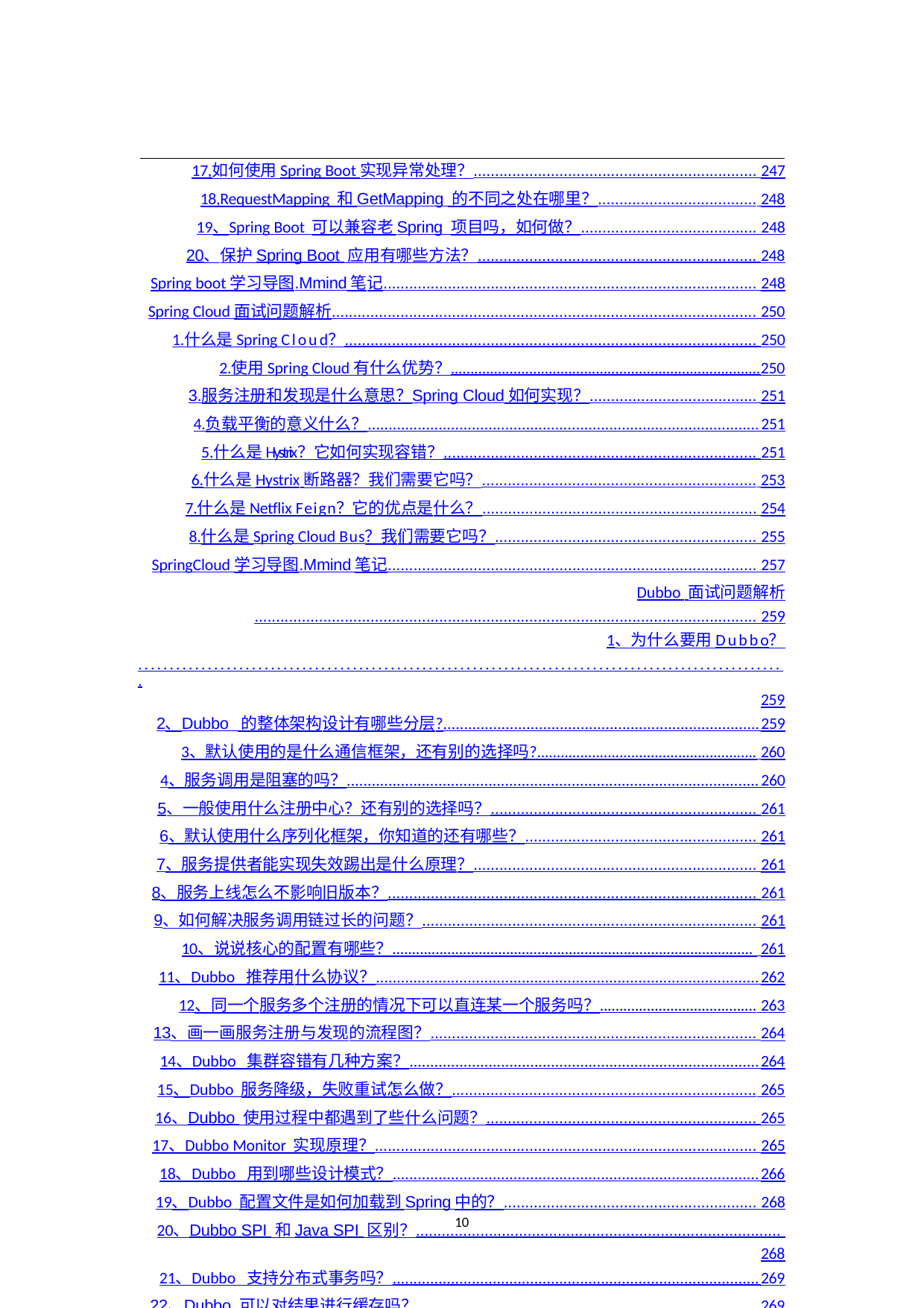

17,如何使用 Spring Boot 实现异常处理？.................................................................. 247
18,RequestMapping  和 GetMapping  的不同之处在哪里？..................................... 248
19、Spring Boot  可以兼容老 Spring  项目吗，如何做？......................................... 248
20、保护 Spring Boot  应用有哪些方法？................................................................. 248
Spring boot 学习导图.Mmind 笔记....................................................................................... 248
Spring Cloud 面试问题解析................................................................................................... 250
1.什么是 Spring Cloud？................................................................................................ 250
2.使用 Spring Cloud 有什么优势？...............................................................................250
3.服务注册和发现是什么意思？Spring Cloud 如何实现？....................................... 251
4.负载平衡的意义什么？..............................................................................................251
5.什么是 Hystrix？它如何实现容错？......................................................................... 251
6.什么是 Hystrix 断路器？我们需要它吗？................................................................ 253
7.什么是 Netflix Feign？它的优点是什么？................................................................ 254
8.什么是 Spring Cloud Bus？我们需要它吗？............................................................. 255
SpringCloud 学习导图.Mmind 笔记...................................................................................... 257
Dubbo  面试问题解析..................................................................................................................... 259
1、为什么要用 Dubbo？.......................................................................................................259
2、Dubbo   的整体架构设计有哪些分层?............................................................................259
3、默认使用的是什么通信框架，还有别的选择吗?........................................................ 260
4、服务调用是阻塞的吗？...................................................................................................260
5、一般使用什么注册中心？还有别的选择吗？.............................................................. 261
6、默认使用什么序列化框架，你知道的还有哪些？...................................................... 261
7、服务提供者能实现失效踢出是什么原理？.................................................................. 261
8、服务上线怎么不影响旧版本？...................................................................................... 261
9、如何解决服务调用链过长的问题？.............................................................................. 261
10、说说核心的配置有哪些？............................................................................................  261
11、Dubbo   推荐用什么协议？............................................................................................262
12、同一个服务多个注册的情况下可以直连某一个服务吗？........................................ 263
13、画一画服务注册与发现的流程图？............................................................................ 264
14、Dubbo   集群容错有几种方案？....................................................................................264
15、Dubbo  服务降级，失败重试怎么做？....................................................................... 265
16、Dubbo  使用过程中都遇到了些什么问题？............................................................... 265
17、Dubbo Monitor  实现原理？......................................................................................... 265
18、Dubbo   用到哪些设计模式？........................................................................................266
19、Dubbo  配置文件是如何加载到 Spring 中的？........................................................... 268
20、Dubbo SPI  和 Java SPI  区别？..................................................................................... 268
21、Dubbo   支持分布式事务吗？........................................................................................269
22、Dubbo  可以对结果进行缓存吗？............................................................................... 269
23、服务上线怎么兼容旧版本？........................................................................................ 270
24、Dubbo  必须依赖的包有哪些？.....................................................................................270
25、Dubbo telnet  命令能做什么？..................................................................................... 270
26、Dubbo   支持服务降级吗？............................................................................................271

10